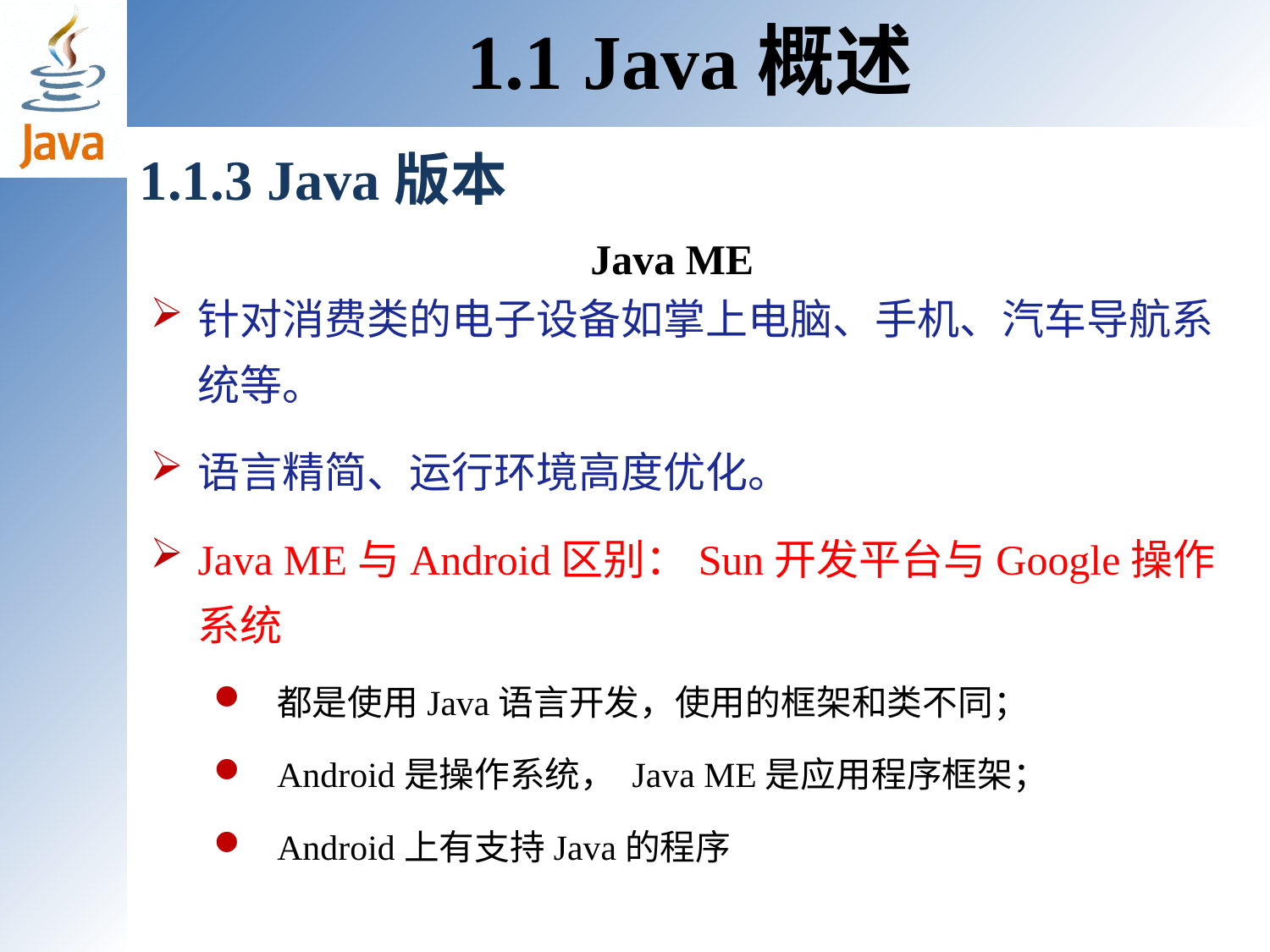

1.1 Java概述
1.1.3 Java版本
Java ME
针对消费类的电子设备如掌上电脑、手机、汽车导航系统等。
语言精简、运行环境高度优化。
Java ME与Android区别：Sun开发平台与Google操作系统
都是使用Java语言开发，使用的框架和类不同；
Android是操作系统， Java ME是应用程序框架；
Android上有支持Java的程序
70